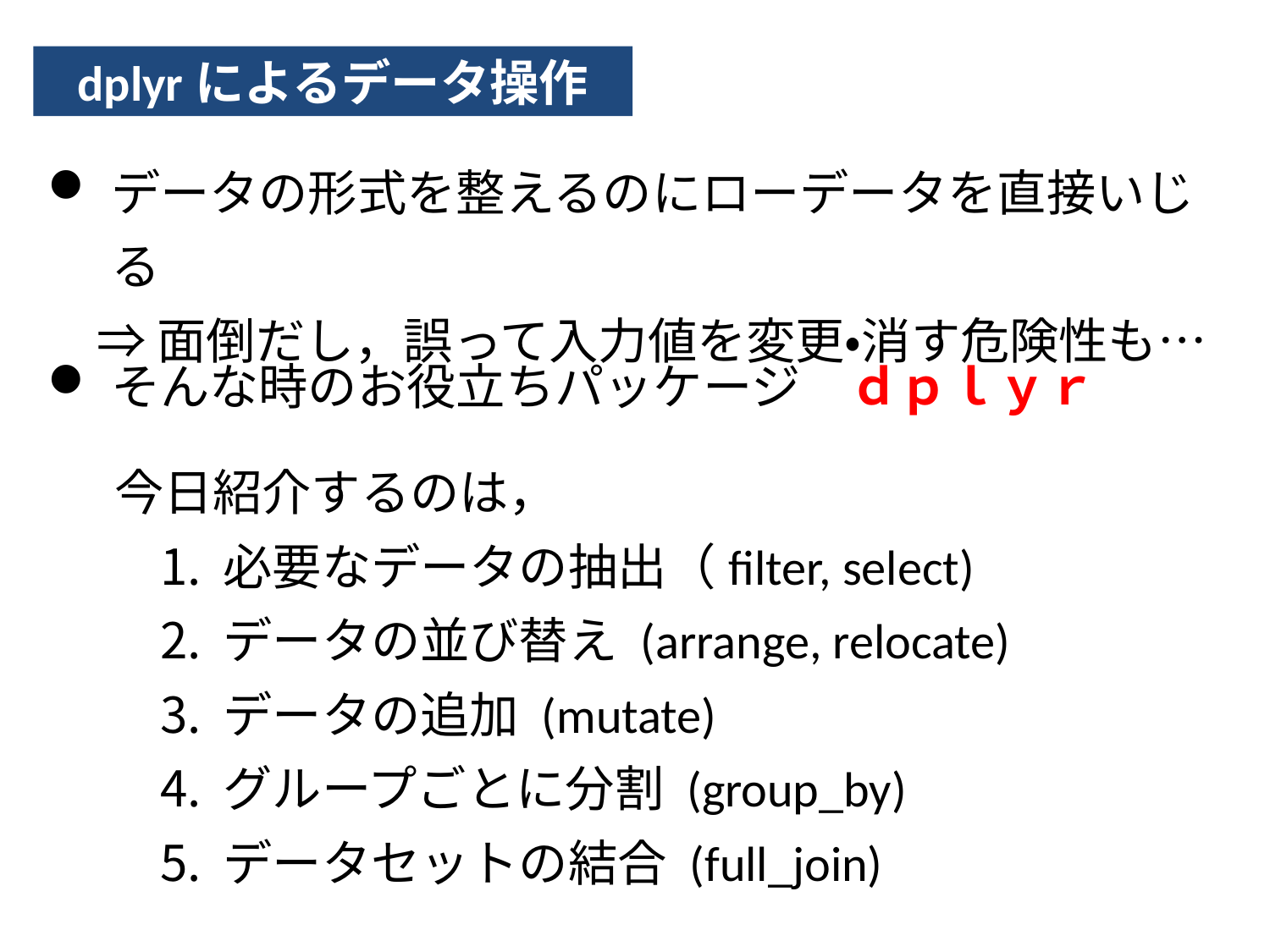

dplyrによるデータ操作
データの形式を整えるのにローデータを直接いじる
　⇒ 面倒だし，誤って入力値を変更・消す危険性も…
そんな時のお役立ちパッケージ　ｄｐｌｙｒ
     今日紹介するのは，
必要なデータの抽出（filter, select)
データの並び替え (arrange, relocate)
データの追加 (mutate)
グループごとに分割 (group_by)
データセットの結合 (full_join)